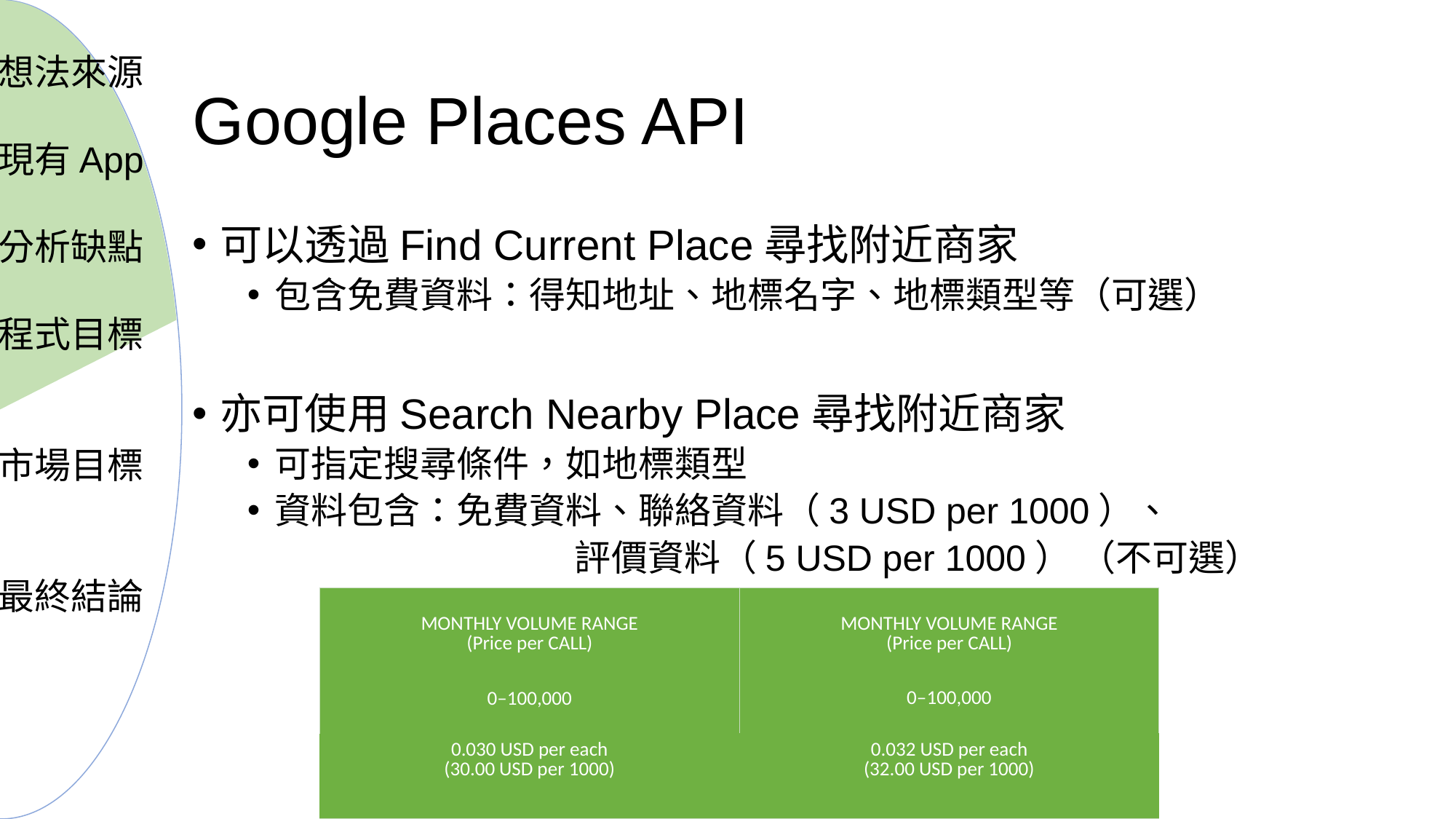

想法來源

現有App

分析缺點

程式目標

市場目標

最終結論
# Google Places API
可以透過Find Current Place尋找附近商家
包含免費資料：得知地址、地標名字、地標類型等（可選）

亦可使用Search Nearby Place尋找附近商家
可指定搜尋條件，如地標類型
資料包含：免費資料、聯絡資料（3 USD per 1000）、
			評價資料（5 USD per 1000） （不可選）
| MONTHLY VOLUME RANGE (Price per CALL) |
| --- |
| 0–100,000 |
| 0.030 USD per each (30.00 USD per 1000) |
| MONTHLY VOLUME RANGE (Price per CALL) |
| --- |
| 0–100,000 |
| 0.032 USD per each (32.00 USD per 1000) |